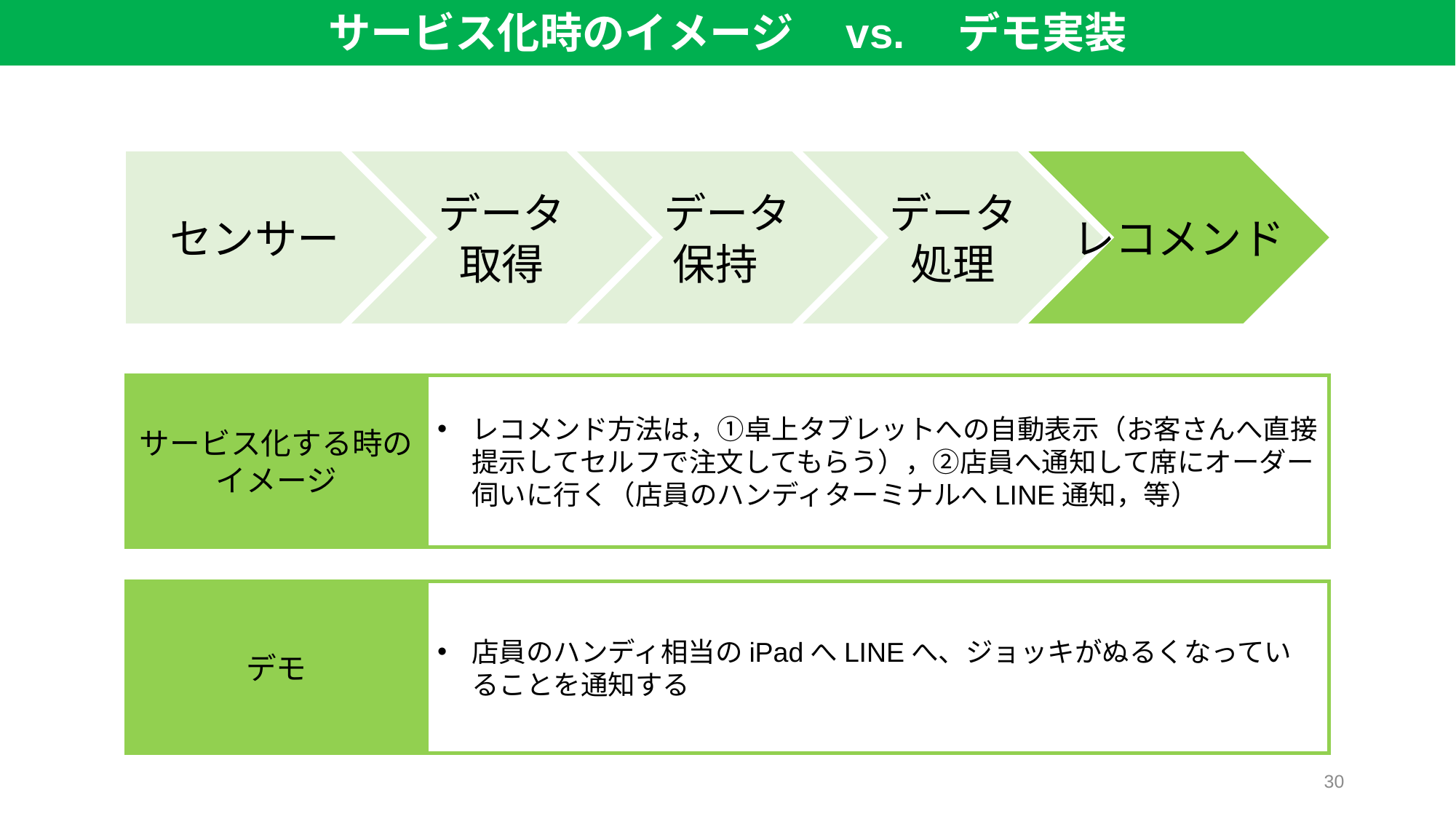

サービス化時のイメージ　vs.　デモ実装
センサー
データ
取得
データ
保持
データ
処理
レコメンド
サービス化する時の
イメージ
レコメンド方法は，①卓上タブレットへの自動表示（お客さんへ直接提示してセルフで注文してもらう），②店員へ通知して席にオーダー伺いに行く（店員のハンディターミナルへLINE通知，等）
デモ
店員のハンディ相当のiPadへLINEへ、ジョッキがぬるくなっていることを通知する
30